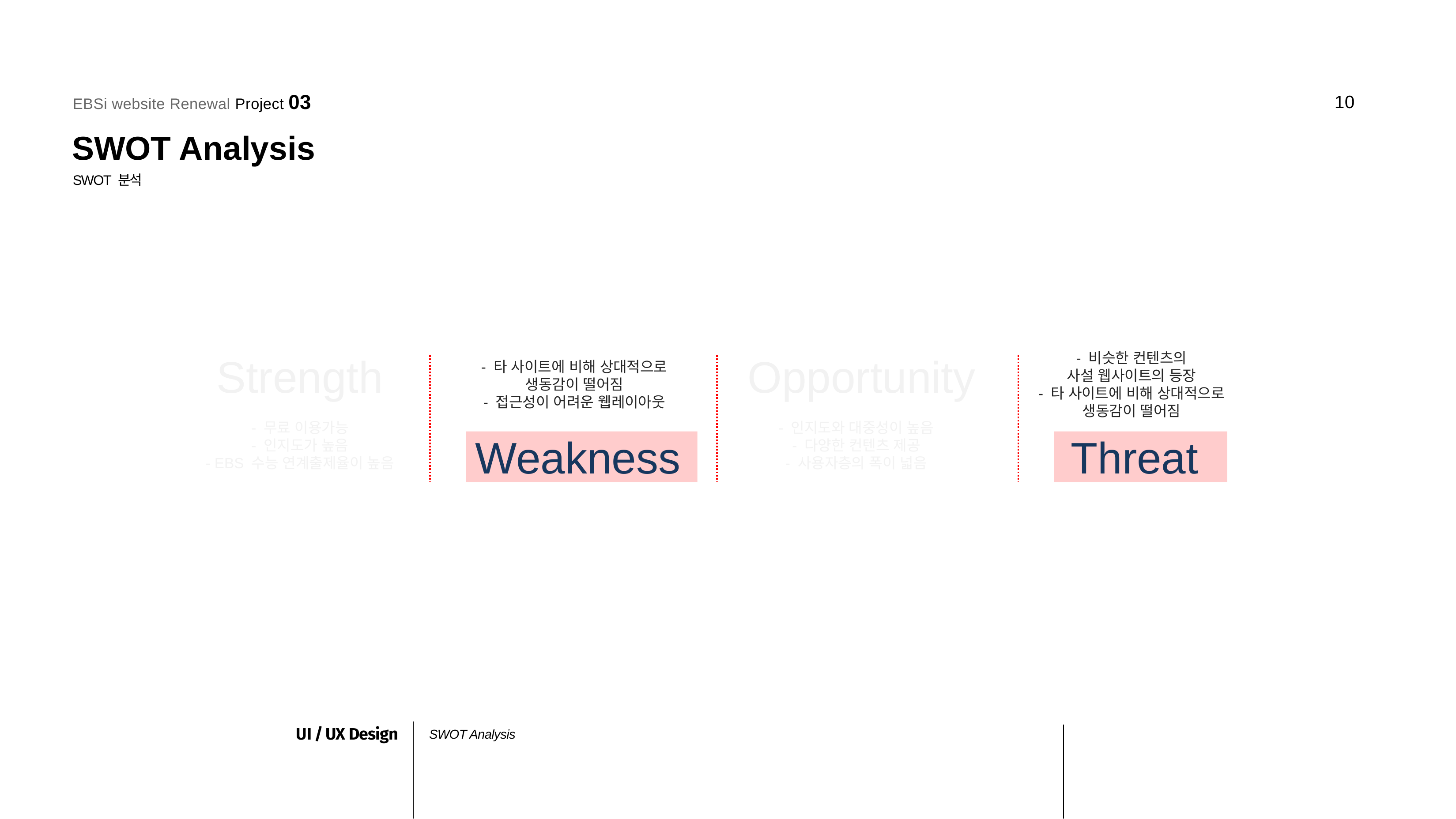

EBSi website Renewal Project 03
10
SWOT Analysis
SWOT 분석
Opportunity
Strength
- 타 사이트에 비해 상대적으로
생동감이 떨어짐
- 접근성이 어려운 웹레이아웃
- 무료 이용가능
- 인지도가 높음
- EBS 수능 연계출제율이 높음
- 인지도와 대중성이 높음
- 다양한 컨텐츠 제공
- 사용자층의 폭이 넓음
Threat
Weakness

- 비슷한 컨텐츠의
사설 웹사이트의 등장
- 타 사이트에 비해 상대적으로
생동감이 떨어짐

UI / UX Design

SWOT Analysis